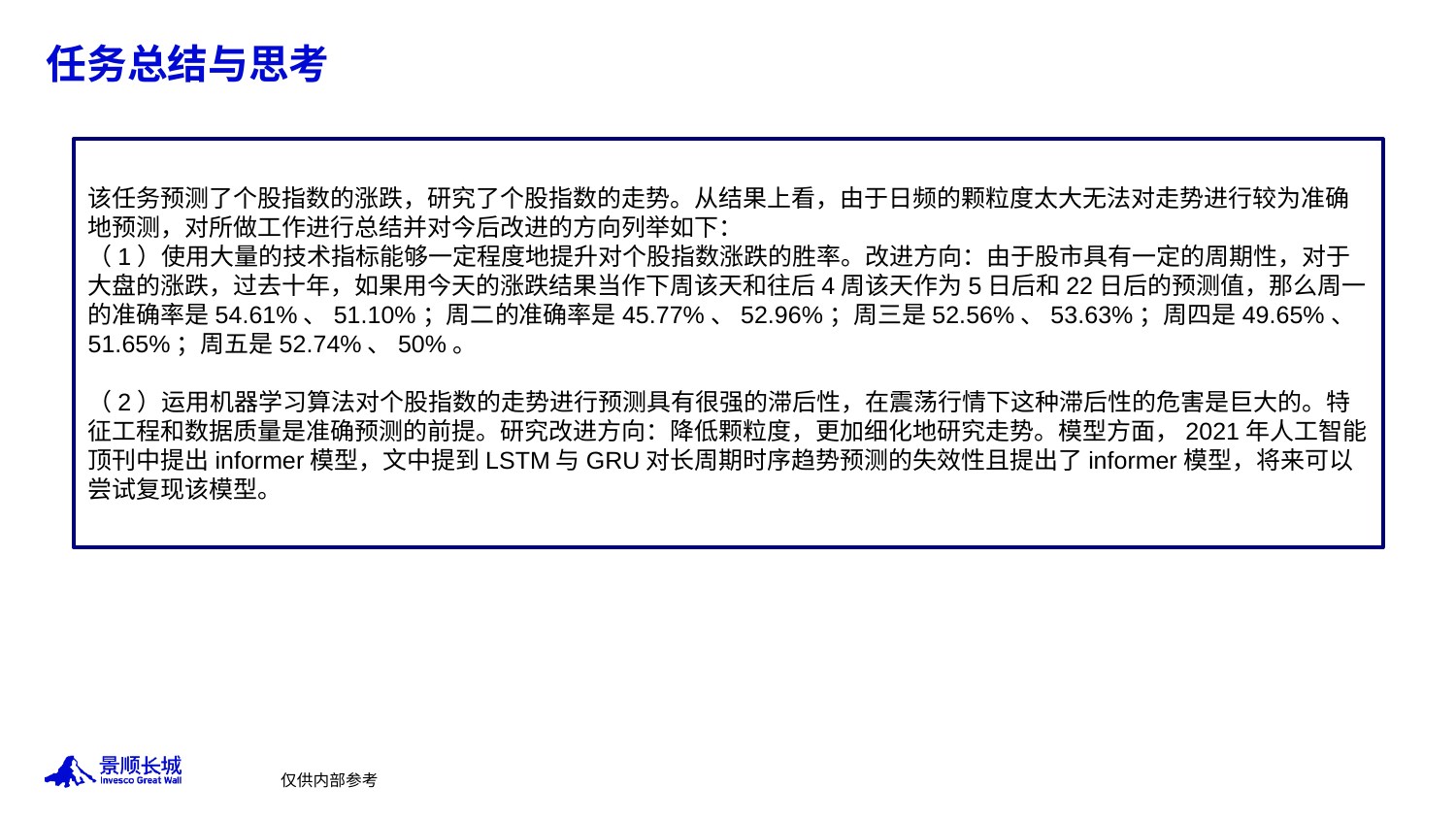

# 任务总结与思考
该任务预测了个股指数的涨跌，研究了个股指数的走势。从结果上看，由于日频的颗粒度太大无法对走势进行较为准确地预测，对所做工作进行总结并对今后改进的方向列举如下：
（1）使用大量的技术指标能够一定程度地提升对个股指数涨跌的胜率。改进方向：由于股市具有一定的周期性，对于大盘的涨跌，过去十年，如果用今天的涨跌结果当作下周该天和往后4周该天作为5日后和22日后的预测值，那么周一的准确率是54.61%、51.10%；周二的准确率是45.77%、52.96%；周三是52.56%、53.63%；周四是49.65%、51.65%；周五是52.74%、50%。

（2）运用机器学习算法对个股指数的走势进行预测具有很强的滞后性，在震荡行情下这种滞后性的危害是巨大的。特征工程和数据质量是准确预测的前提。研究改进方向：降低颗粒度，更加细化地研究走势。模型方面，2021年人工智能顶刊中提出informer模型，文中提到LSTM与GRU对长周期时序趋势预测的失效性且提出了informer模型，将来可以尝试复现该模型。

仅供内部参考